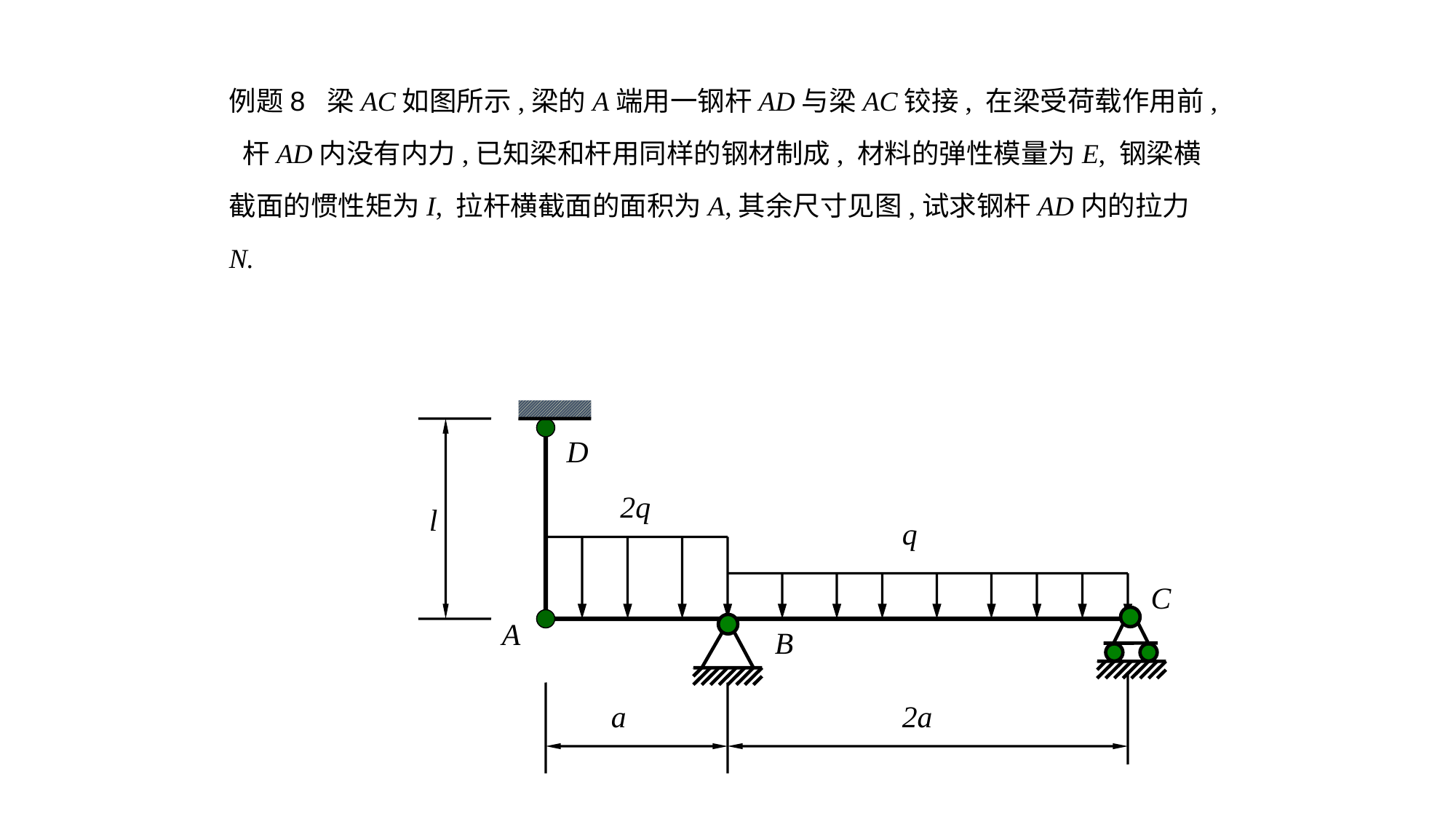

例题8  梁AC如图所示,梁的A端用一钢杆AD与梁AC铰接, 在梁受荷载作用前, 杆AD内没有内力,已知梁和杆用同样的钢材制成, 材料的弹性模量为E, 钢梁横截面的惯性矩为I, 拉杆横截面的面积为A,其余尺寸见图,试求钢杆AD内的拉力N.

D

2q
l
q

C

A

B

a
2a